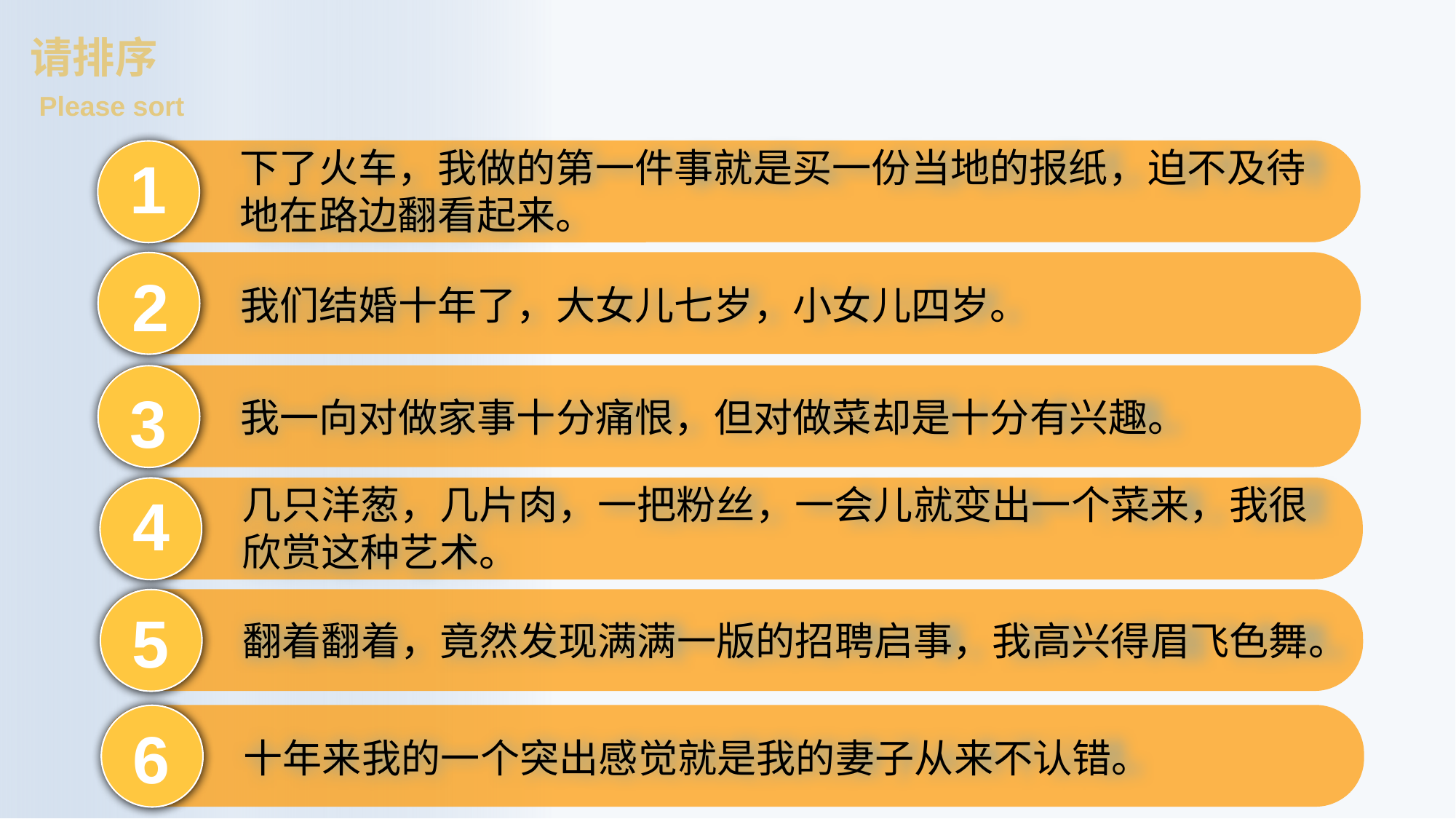

请排序
Please sort
下了火车，我做的第一件事就是买一份当地的报纸，迫不及待地在路边翻看起来。

1

2
我们结婚十年了，大女儿七岁，小女儿四岁。

3
我一向对做家事十分痛恨，但对做菜却是十分有兴趣。
几只洋葱，几片肉，一把粉丝，一会儿就变出一个菜来，我很欣赏这种艺术。

4

5
翻着翻着，竟然发现满满一版的招聘启事，我高兴得眉飞色舞。

6
十年来我的一个突出感觉就是我的妻子从来不认错。